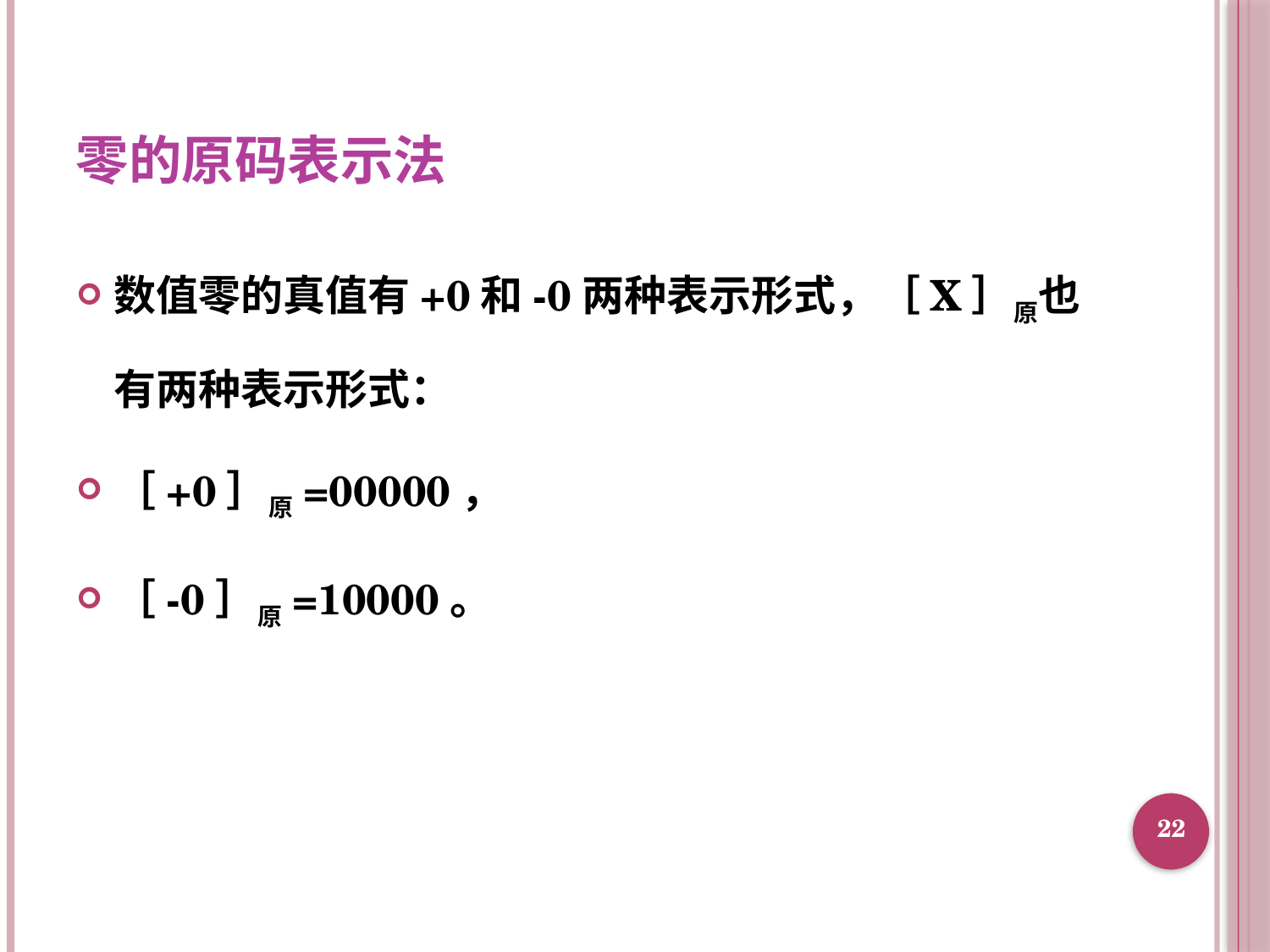

# 零的原码表示法
数值零的真值有+0和-0两种表示形式，［X］原也有两种表示形式：
［+0］原=00000，
［-0］原=10000。

22